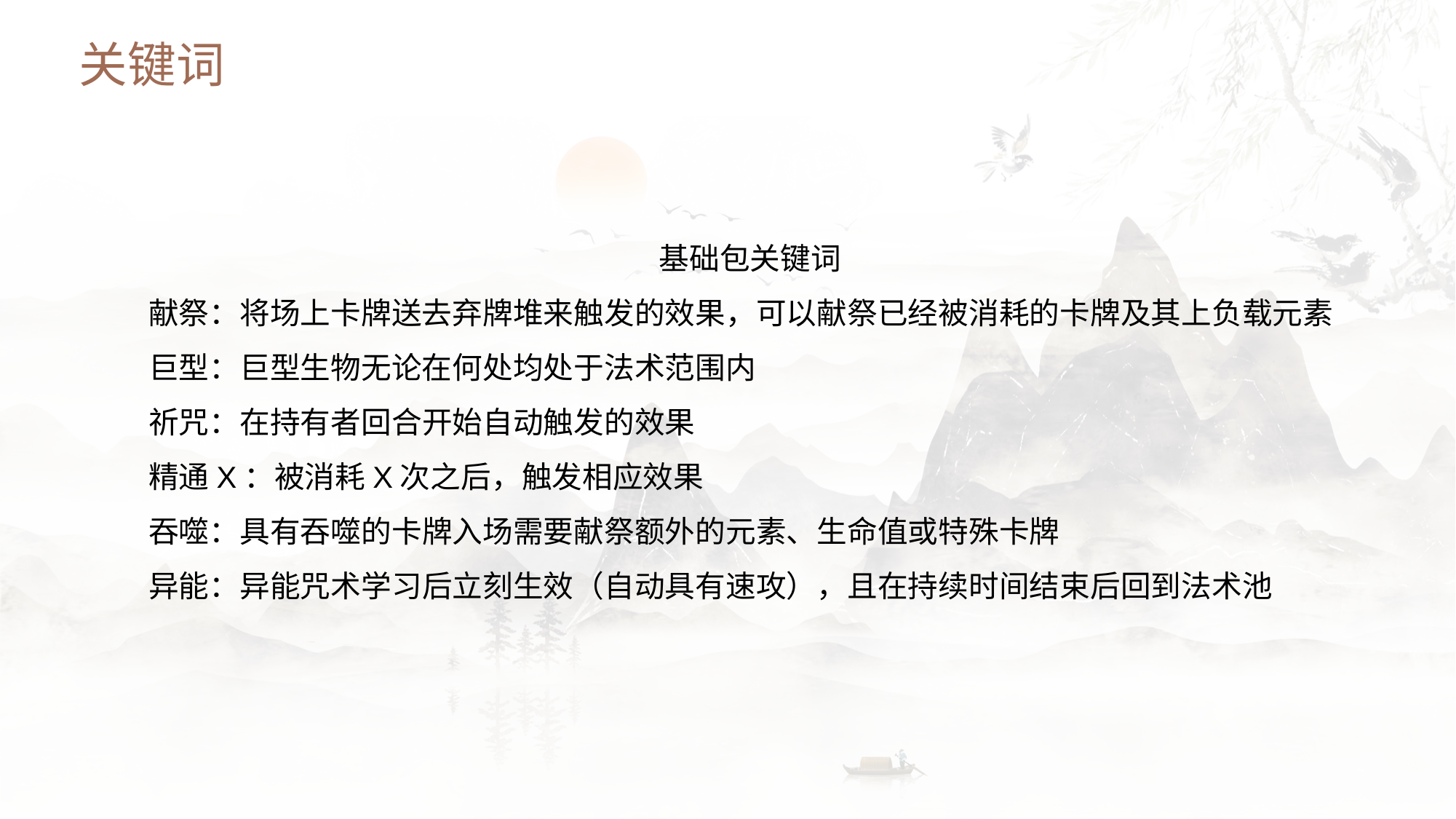

关键词
基础包关键词
献祭：将场上卡牌送去弃牌堆来触发的效果，可以献祭已经被消耗的卡牌及其上负载元素
巨型：巨型生物无论在何处均处于法术范围内
祈咒：在持有者回合开始自动触发的效果
精通X：被消耗X次之后，触发相应效果
吞噬：具有吞噬的卡牌入场需要献祭额外的元素、生命值或特殊卡牌
异能：异能咒术学习后立刻生效（自动具有速攻），且在持续时间结束后回到法术池